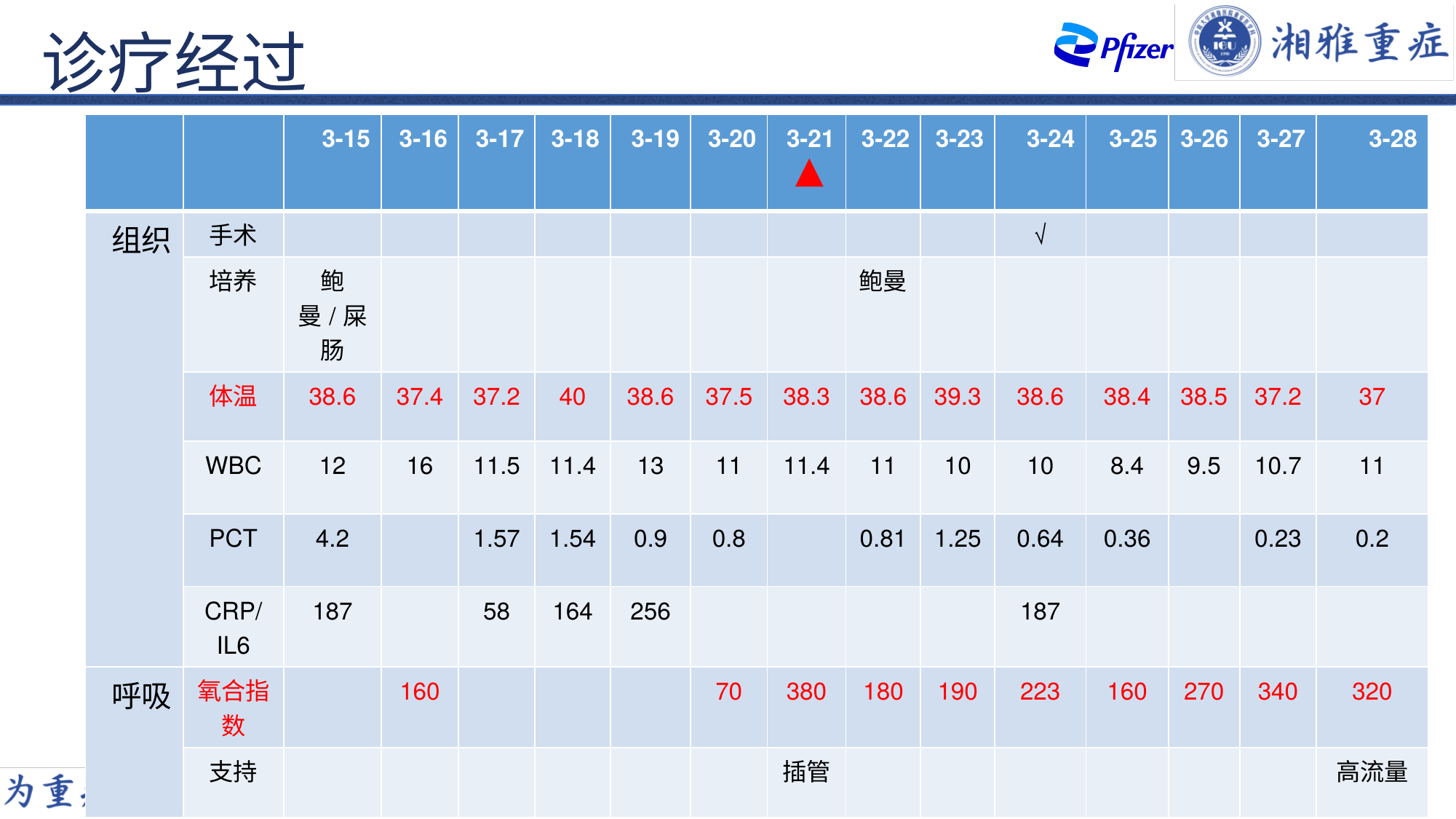

诊疗经过

|  |  | 3-15 | 3-16 | 3-17 | 3-18 | 3-19 | 3-20 | 3-21 | 3-22 | 3-23 | 3-24 | 3-25 | 3-26 | 3-27 | 3-28 |
| --- | --- | --- | --- | --- | --- | --- | --- | --- | --- | --- | --- | --- | --- | --- | --- |
| 组织 | 手术 |  |  |  |  |  |  |  |  |  | √ |  |  |  |  |
|  | 培养 | 鲍曼/屎肠 |  |  |  |  |  |  | 鲍曼 |  |  |  |  |  |  |
|  | 体温 | 38.6 | 37.4 | 37.2 | 40 | 38.6 | 37.5 | 38.3 | 38.6 | 39.3 | 38.6 | 38.4 | 38.5 | 37.2 | 37 |
|  | WBC | 12 | 16 | 11.5 | 11.4 | 13 | 11 | 11.4 | 11 | 10 | 10 | 8.4 | 9.5 | 10.7 | 11 |
|  | PCT | 4.2 |  | 1.57 | 1.54 | 0.9 | 0.8 |  | 0.81 | 1.25 | 0.64 | 0.36 |  | 0.23 | 0.2 |
|  | CRP/IL6 | 187 |  | 58 | 164 | 256 |  |  |  |  | 187 |  |  |  |  |
| 呼吸 | 氧合指数 |  | 160 |  |  |  | 70 | 380 | 180 | 190 | 223 | 160 | 270 | 340 | 320 |
|  | 支持 |  |  |  |  |  |  | 插管 |  |  |  |  |  |  | 高流量 |